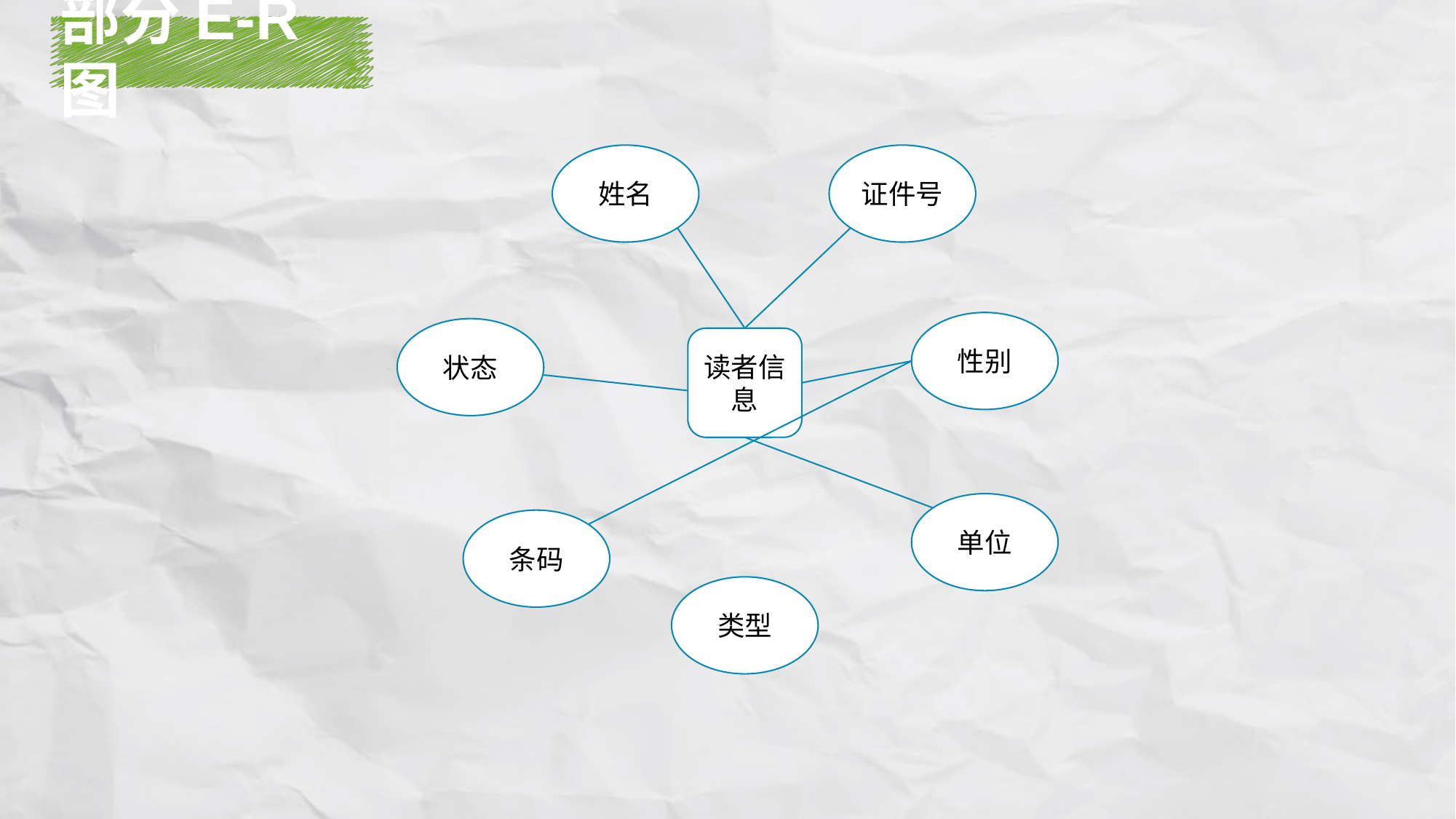

部分E-R图

姓名

证件号

性别

状态

读者信息

单位

条码

类型